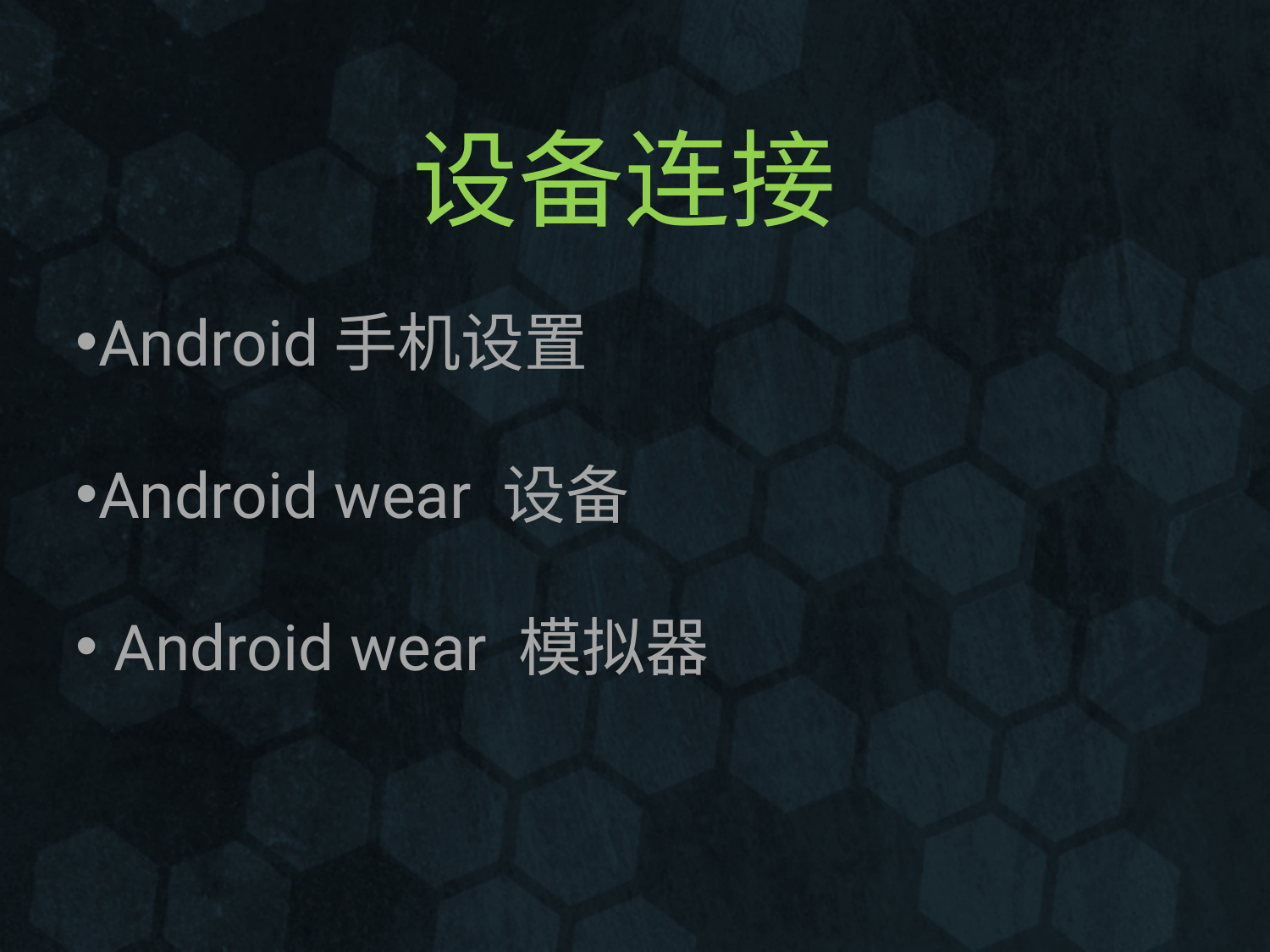

# 设备连接
Android手机设置

Android wear 设备

 Android wear 模拟器